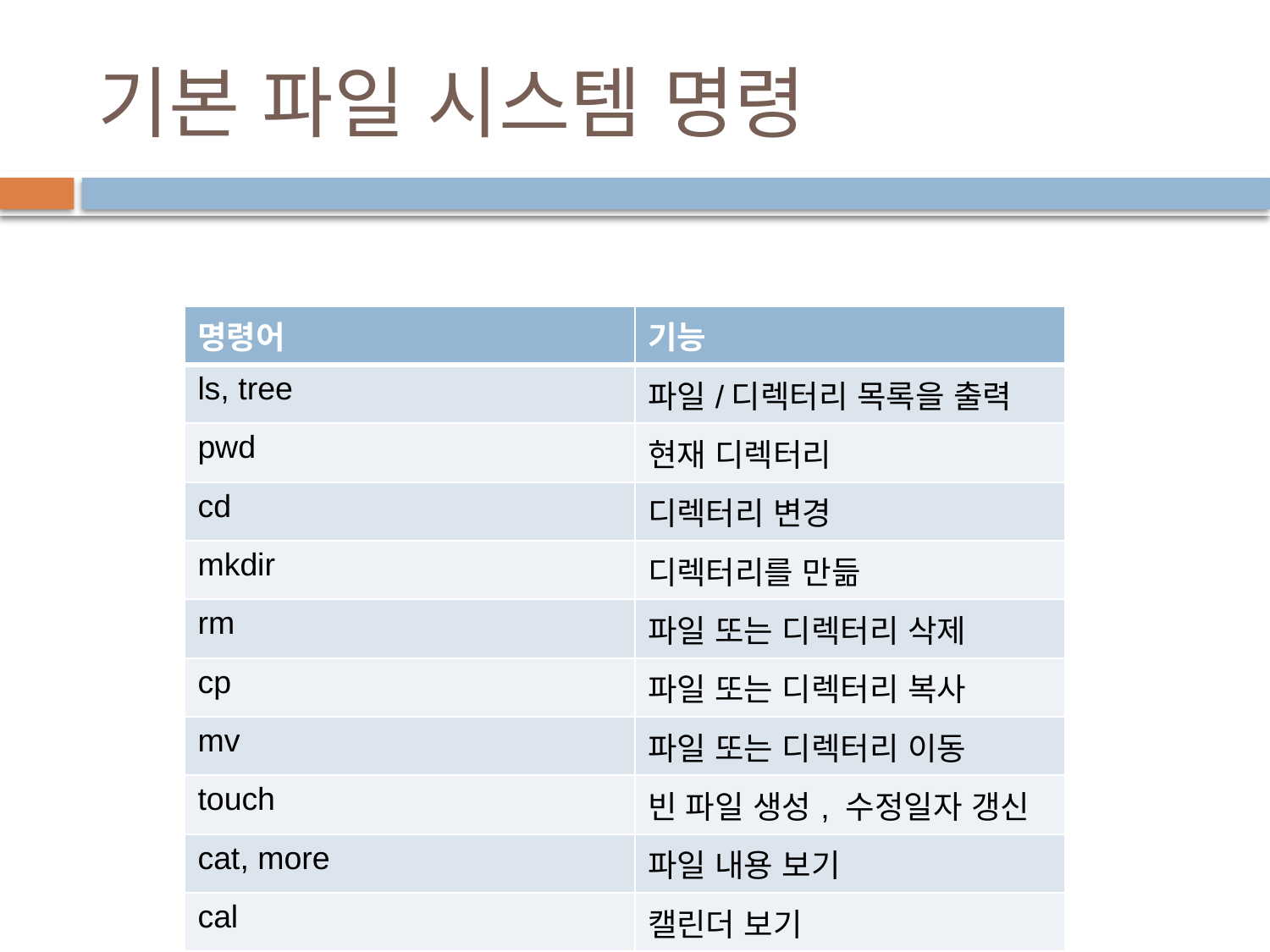

# 기본 파일 시스템 명령
| 명령어 | 기능 |
| --- | --- |
| ls, tree | 파일/디렉터리 목록을 출력 |
| pwd | 현재 디렉터리 |
| cd | 디렉터리 변경 |
| mkdir | 디렉터리를 만듦 |
| rm | 파일 또는 디렉터리 삭제 |
| cp | 파일 또는 디렉터리 복사 |
| mv | 파일 또는 디렉터리 이동 |
| touch | 빈 파일 생성, 수정일자 갱신 |
| cat, more | 파일 내용 보기 |
| cal | 캘린더 보기 |